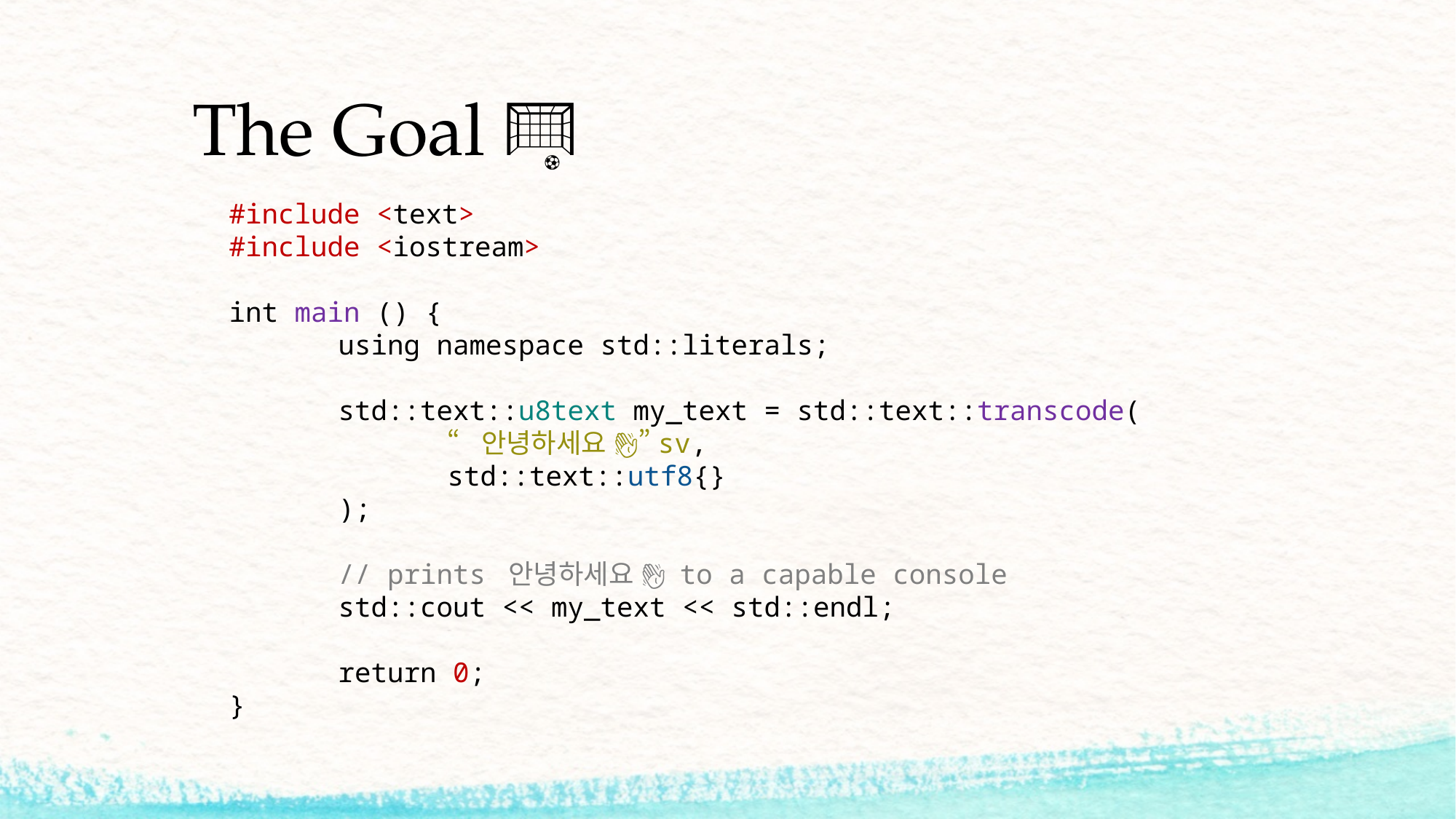

# The Goal 🥅
#include <text>
#include <iostream>
int main () {
	using namespace std::literals;

	std::text::u8text my_text = std::text::transcode(
		“안녕하세요 👋”sv,
		std::text::utf8{}
	);

	// prints 안녕하세요 👋 to a capable console
	std::cout << my_text << std::endl;
	return 0;
}